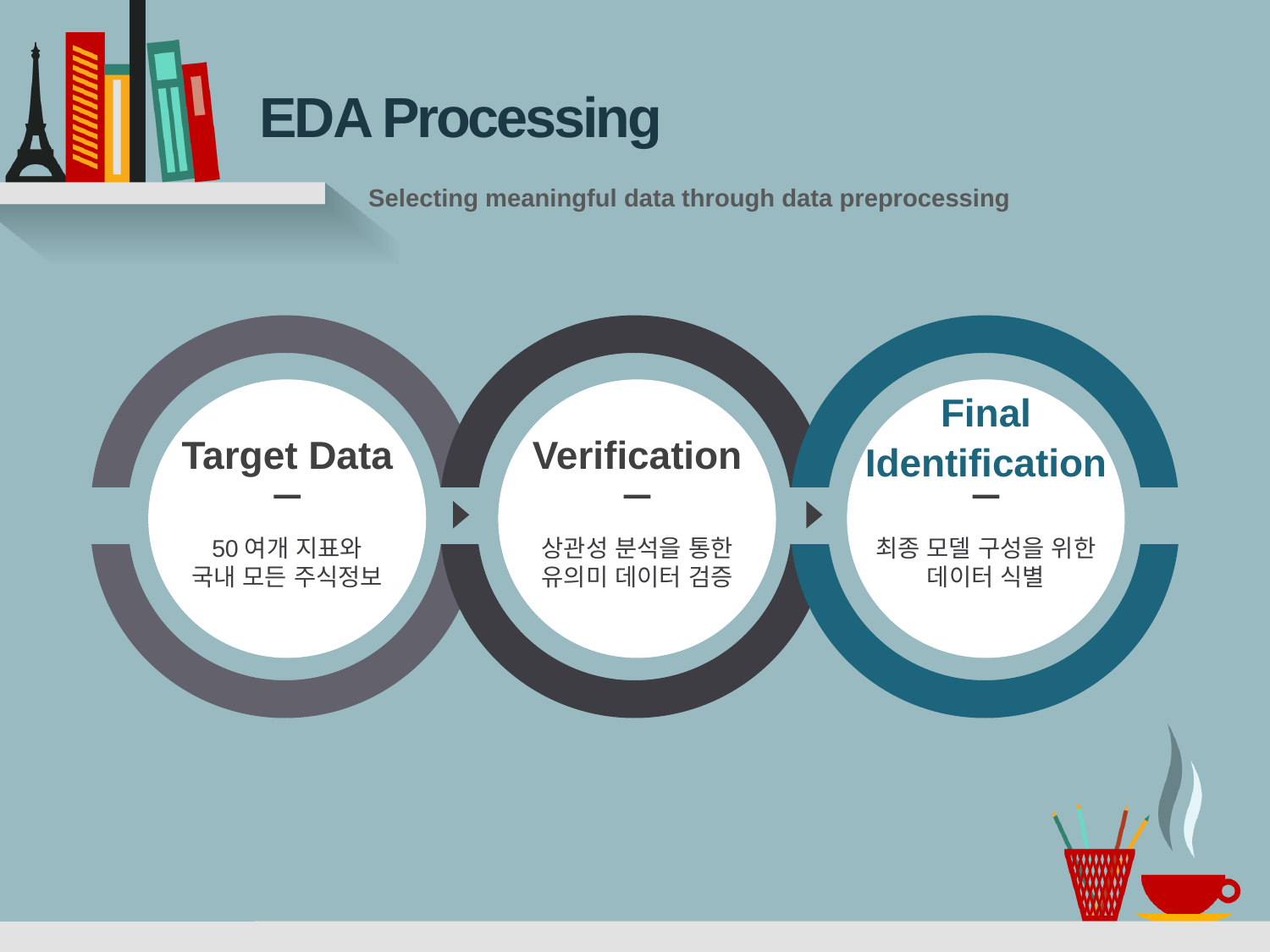

# EDA Processing
Selecting meaningful data through data preprocessing

Final
Identification
Target Data
Verification

50여개 지표와
국내 모든 주식정보
상관성 분석을 통한
유의미 데이터 검증
최종 모델 구성을 위한
데이터 식별